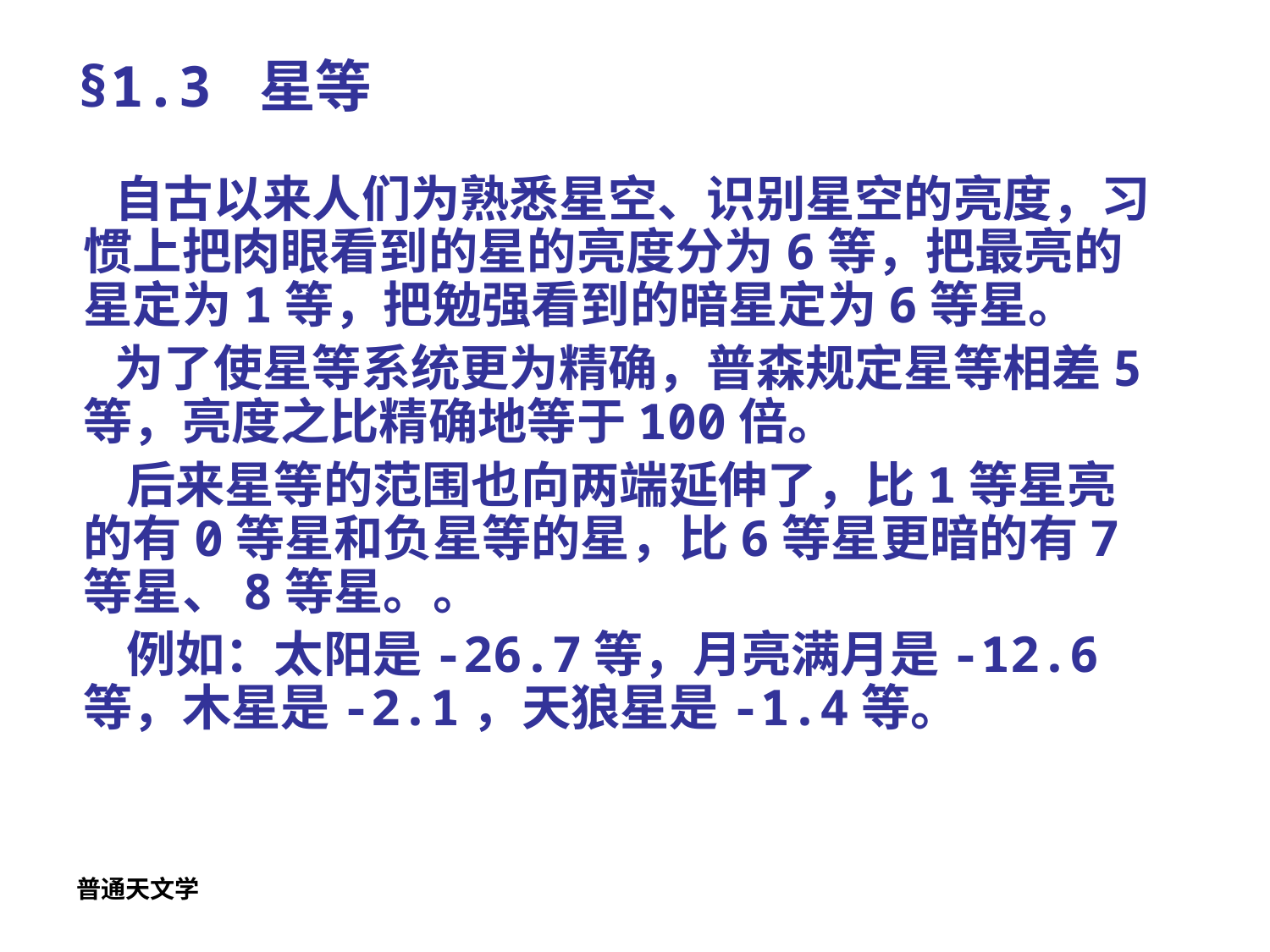

# §1.3 星等
      自古以来人们为熟悉星空、识别星空的亮度，习惯上把肉眼看到的星的亮度分为6等，把最亮的星定为1等，把勉强看到的暗星定为6等星。
      为了使星等系统更为精确，普森规定星等相差5等，亮度之比精确地等于100倍。
       后来星等的范围也向两端延伸了，比1等星亮的有0等星和负星等的星，比6等星更暗的有7等星、8等星。。
       例如：太阳是-26.7等，月亮满月是-12.6等，木星是-2.1，天狼星是-1.4等。
普通天文学